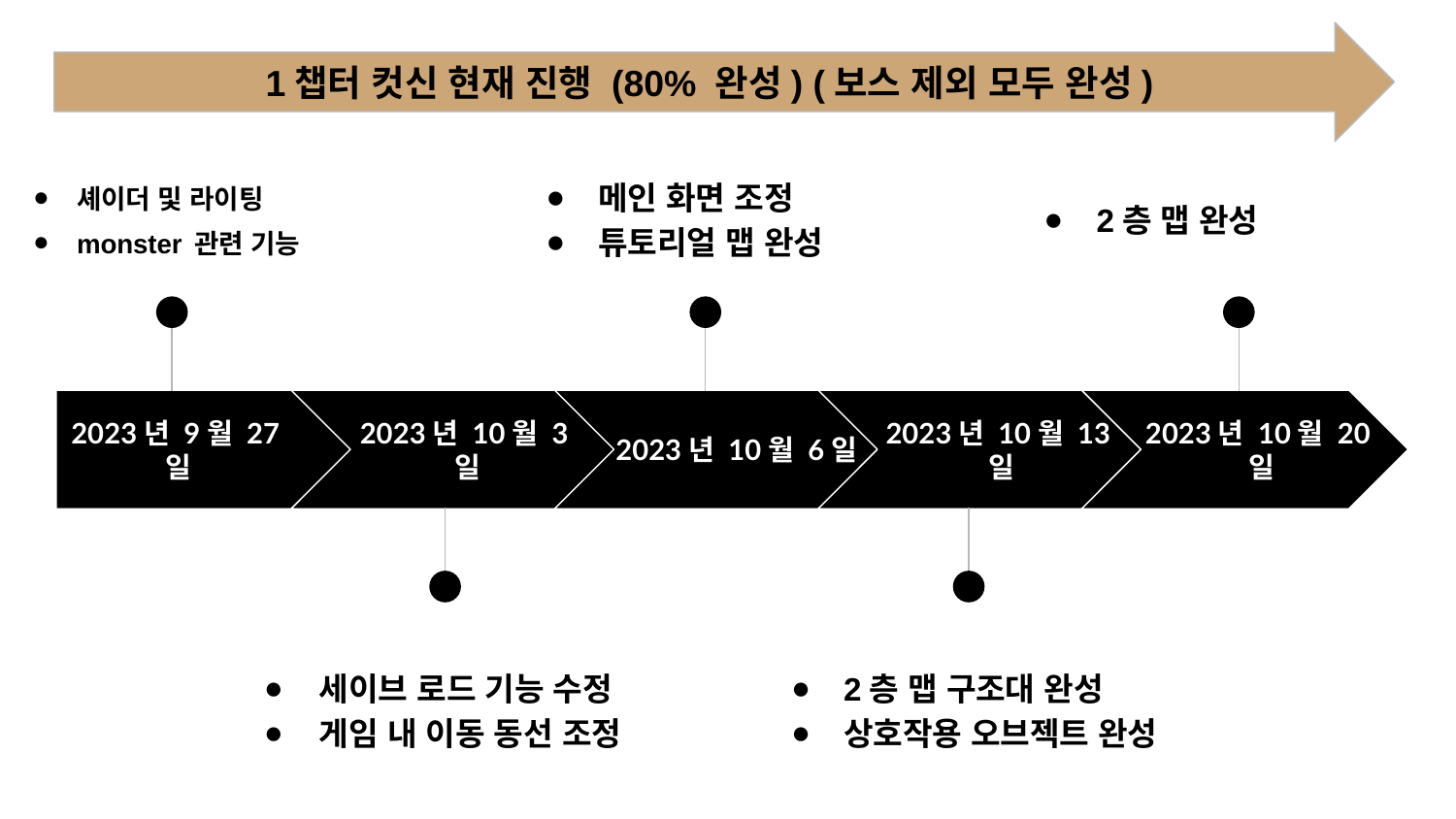

1챕터 컷신 현재 진행 (80% 완성) (보스 제외 모두 완성)
셰이더 및 라이팅
monster 관련 기능
메인 화면 조정
튜토리얼 맵 완성
2층 맵 완성

2023년 9월 27일
2023년 10월 3일
2023년 10월 6일
2023년 10월 13일
2023년 10월 20일

세이브 로드 기능 수정
게임 내 이동 동선 조정
2층 맵 구조대 완성
상호작용 오브젝트 완성